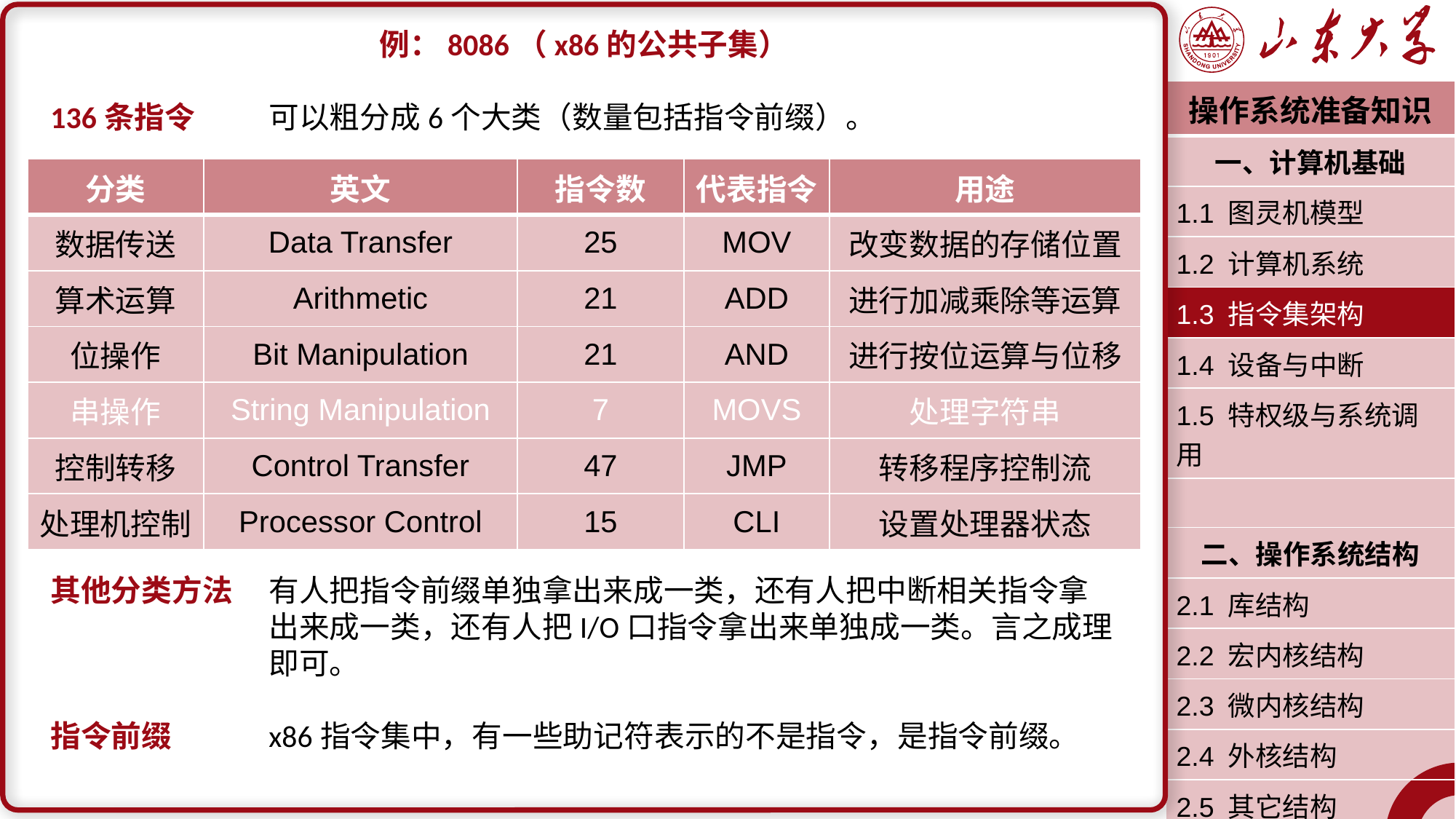

例：8086（x86的公共子集）

136条指令	可以粗分成6个大类（数量包括指令前缀）。

其他分类方法	有人把指令前缀单独拿出来成一类，还有人把中断相关指令拿		出来成一类，还有人把I/O口指令拿出来单独成一类。言之成理		即可。

指令前缀	x86指令集中，有一些助记符表示的不是指令，是指令前缀。
| 操作系统准备知识 |
| --- |
| 一、计算机基础 |
| 1.1 图灵机模型 |
| 1.2 计算机系统 |
| 1.3 指令集架构 |
| 1.4 设备与中断 |
| 1.5 特权级与系统调用 |
|  |
| 二、操作系统结构 |
| 2.1 库结构 |
| 2.2 宏内核结构 |
| 2.3 微内核结构 |
| 2.4 外核结构 |
| 2.5 其它结构 |
| 潘润宇 2023.02 |
| 分类 | 英文 | 指令数 | 代表指令 | 用途 |
| --- | --- | --- | --- | --- |
| 数据传送 | Data Transfer | 25 | MOV | 改变数据的存储位置 |
| 算术运算 | Arithmetic | 21 | ADD | 进行加减乘除等运算 |
| 位操作 | Bit Manipulation | 21 | AND | 进行按位运算与位移 |
| 串操作 | String Manipulation | 7 | MOVS | 处理字符串 |
| 控制转移 | Control Transfer | 47 | JMP | 转移程序控制流 |
| 处理机控制 | Processor Control | 15 | CLI | 设置处理器状态 |